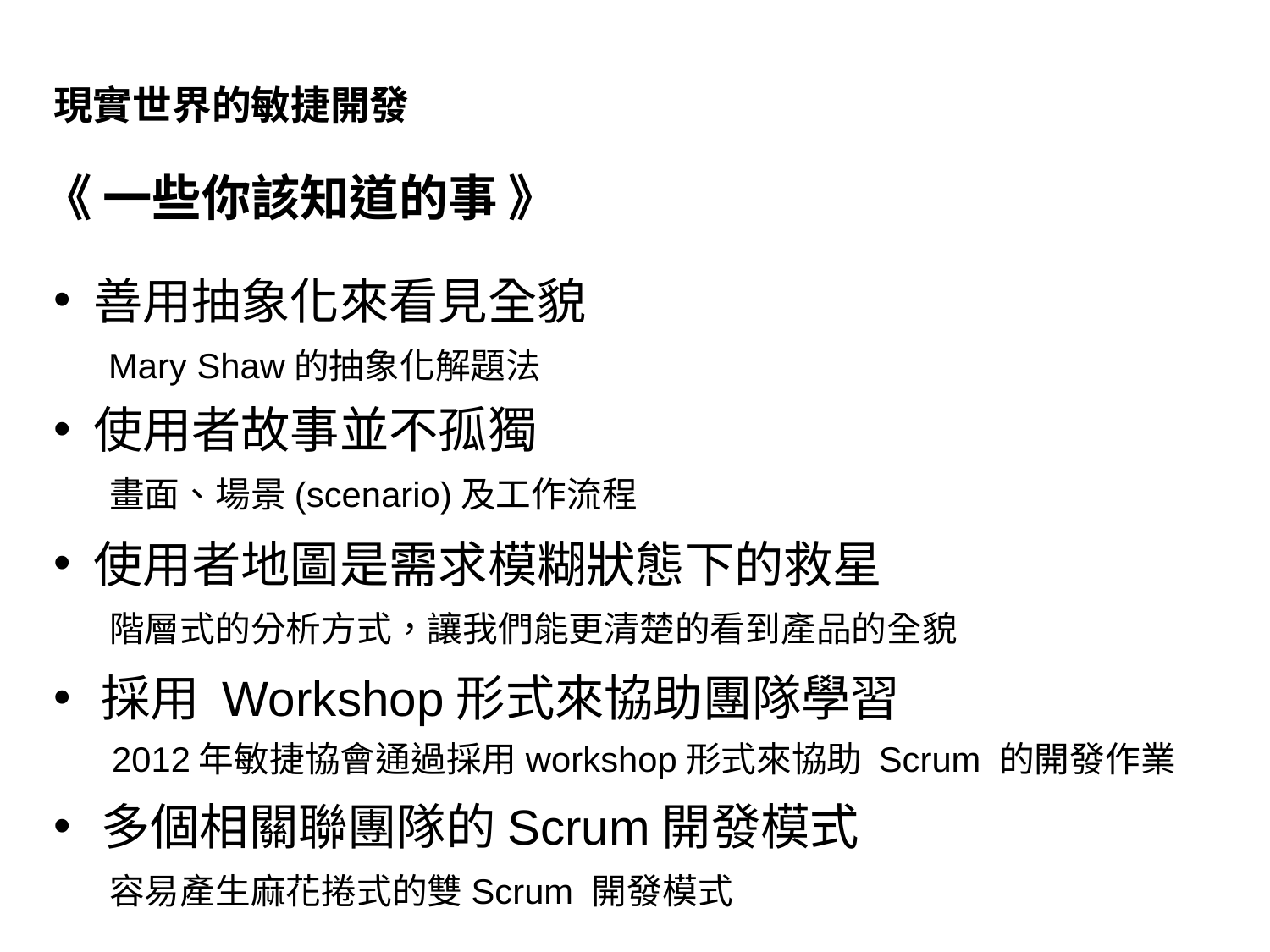

# 現實世界的敏捷開發
《 一些你該知道的事 》
善用抽象化來看見全貌
    Mary Shaw的抽象化解題法
使用者故事並不孤獨
    畫面、場景(scenario)及工作流程
使用者地圖是需求模糊狀態下的救星
    階層式的分析方式，讓我們能更清楚的看到產品的全貌
採用 Workshop形式來協助團隊學習
      2012年敏捷協會通過採用workshop形式來協助 Scrum 的開發作業
多個相關聯團隊的Scrum開發模式
    容易產生麻花捲式的雙Scrum 開發模式